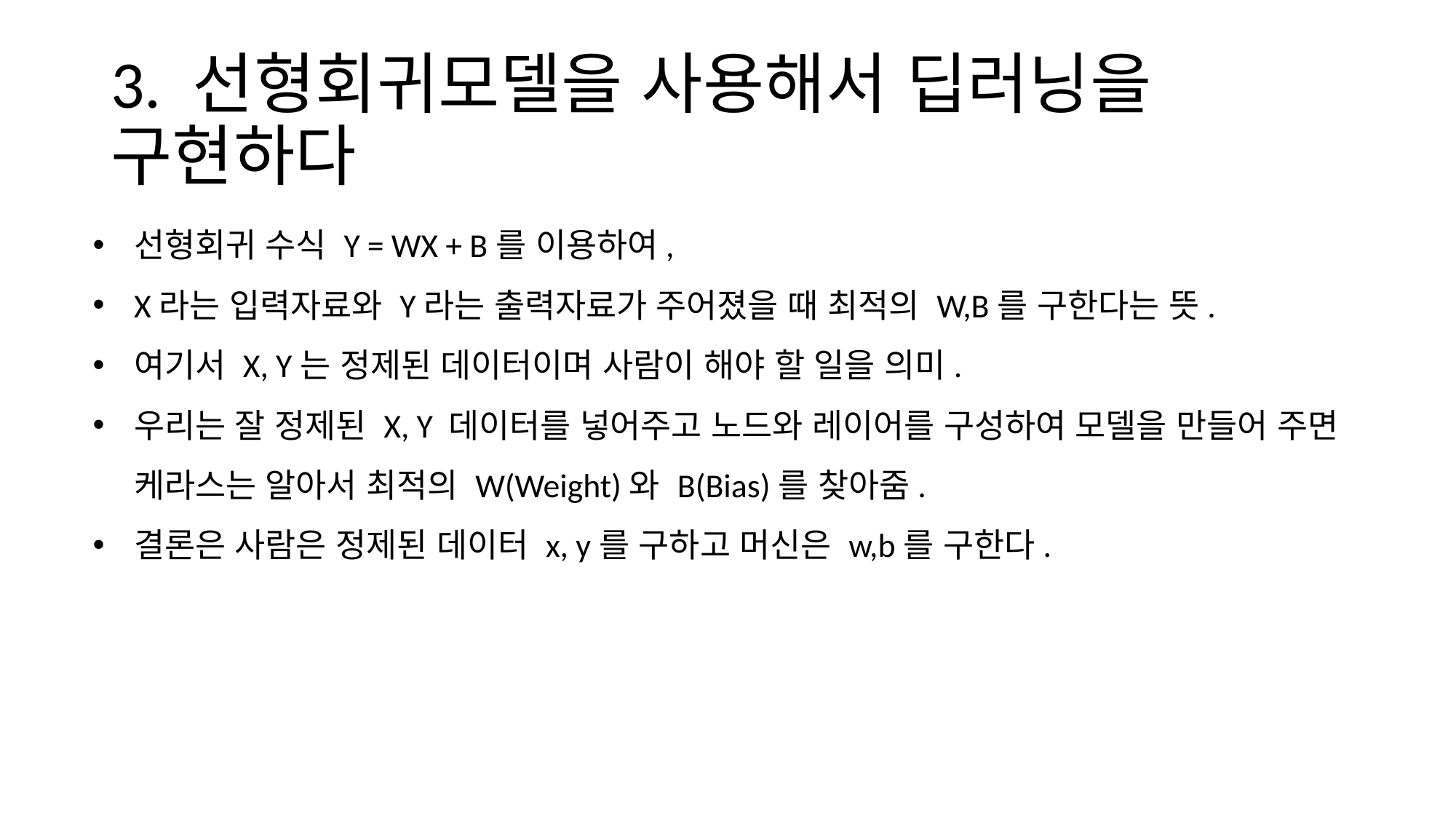

# 3. 선형회귀모델을 사용해서 딥러닝을 구현하다
선형회귀 수식 Y = WX + B를 이용하여,
X라는 입력자료와 Y라는 출력자료가 주어졌을 때 최적의 W,B를 구한다는 뜻.
여기서 X, Y는 정제된 데이터이며 사람이 해야 할 일을 의미.
우리는 잘 정제된 X, Y 데이터를 넣어주고 노드와 레이어를 구성하여 모델을 만들어 주면 케라스는 알아서 최적의 W(Weight)와 B(Bias)를 찾아줌.
결론은 사람은 정제된 데이터 x, y를 구하고 머신은 w,b를 구한다.